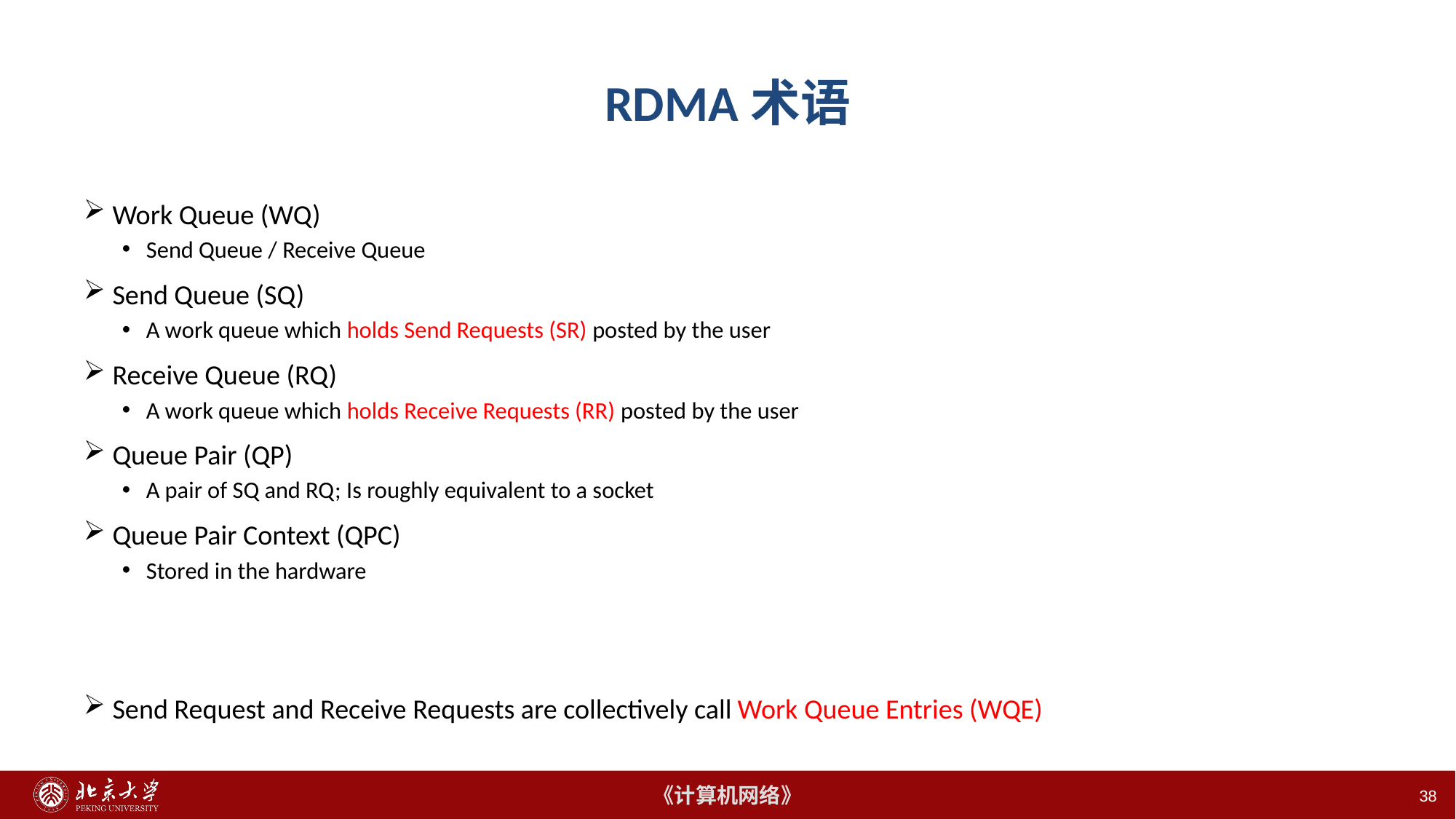

38
# RDMA术语
Work Queue (WQ)
Send Queue / Receive Queue
Send Queue (SQ)
A work queue which holds Send Requests (SR) posted by the user
Receive Queue (RQ)
A work queue which holds Receive Requests (RR) posted by the user
Queue Pair (QP)
A pair of SQ and RQ; Is roughly equivalent to a socket
Queue Pair Context (QPC)
Stored in the hardware

Send Request and Receive Requests are collectively call Work Queue Entries (WQE)